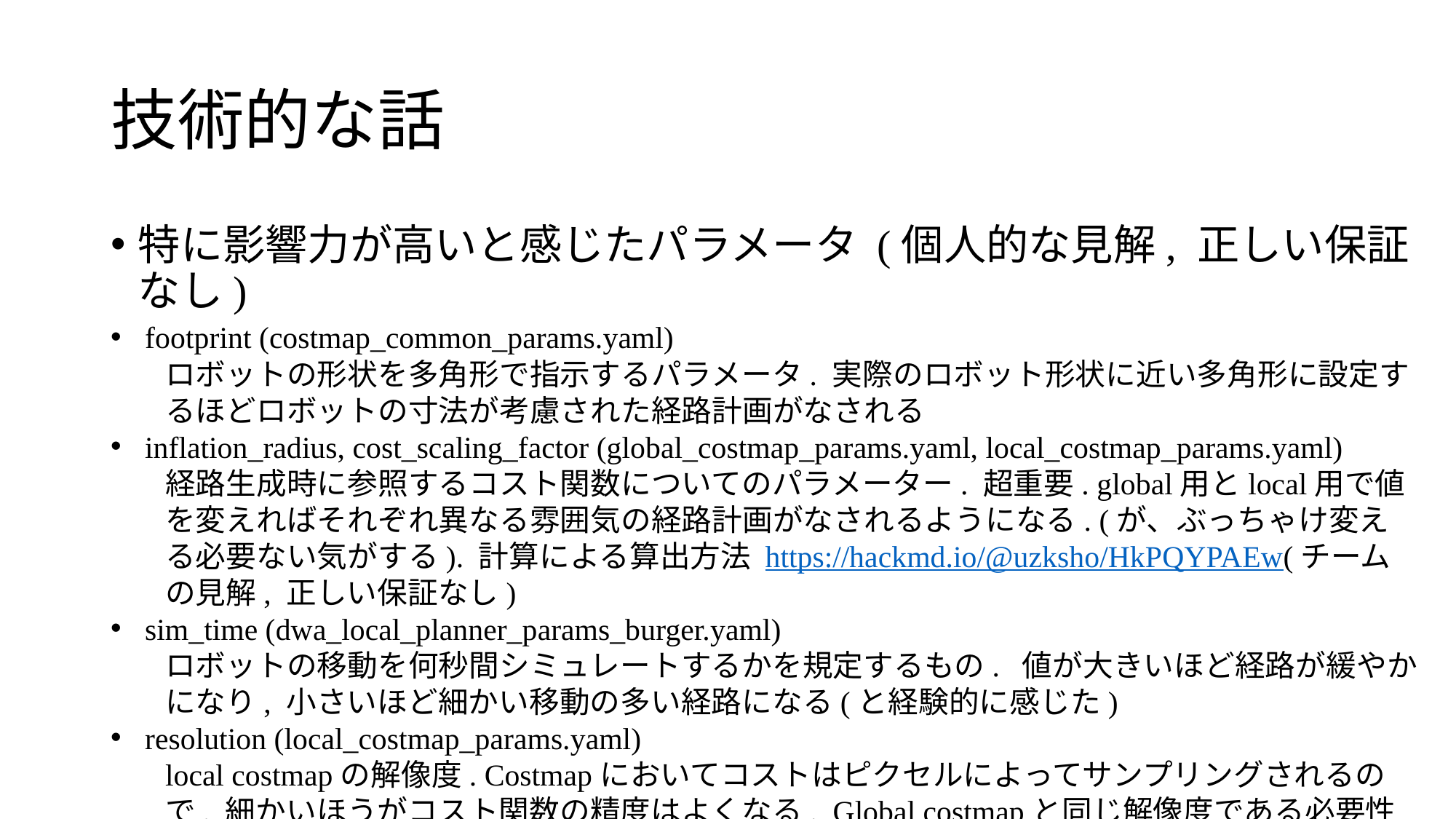

# 技術的な話
特に影響力が高いと感じたパラメータ (個人的な見解, 正しい保証なし)
footprint (costmap_common_params.yaml)
ロボットの形状を多角形で指示するパラメータ. 実際のロボット形状に近い多角形に設定するほどロボットの寸法が考慮された経路計画がなされる
inflation_radius, cost_scaling_factor (global_costmap_params.yaml, local_costmap_params.yaml)
経路生成時に参照するコスト関数についてのパラメーター. 超重要. global用とlocal用で値を変えればそれぞれ異なる雰囲気の経路計画がなされるようになる. (が、ぶっちゃけ変える必要ない気がする). 計算による算出方法 https://hackmd.io/@uzksho/HkPQYPAEw(チームの見解, 正しい保証なし)
sim_time (dwa_local_planner_params_burger.yaml)
ロボットの移動を何秒間シミュレートするかを規定するもの.  値が大きいほど経路が緩やかになり, 小さいほど細かい移動の多い経路になる(と経験的に感じた)
resolution (local_costmap_params.yaml)
local costmapの解像度. Costmapにおいてコストはピクセルによってサンプリングされるので, 細かいほうがコスト関数の精度はよくなる.  Global costmapと同じ解像度である必要性はなかった.